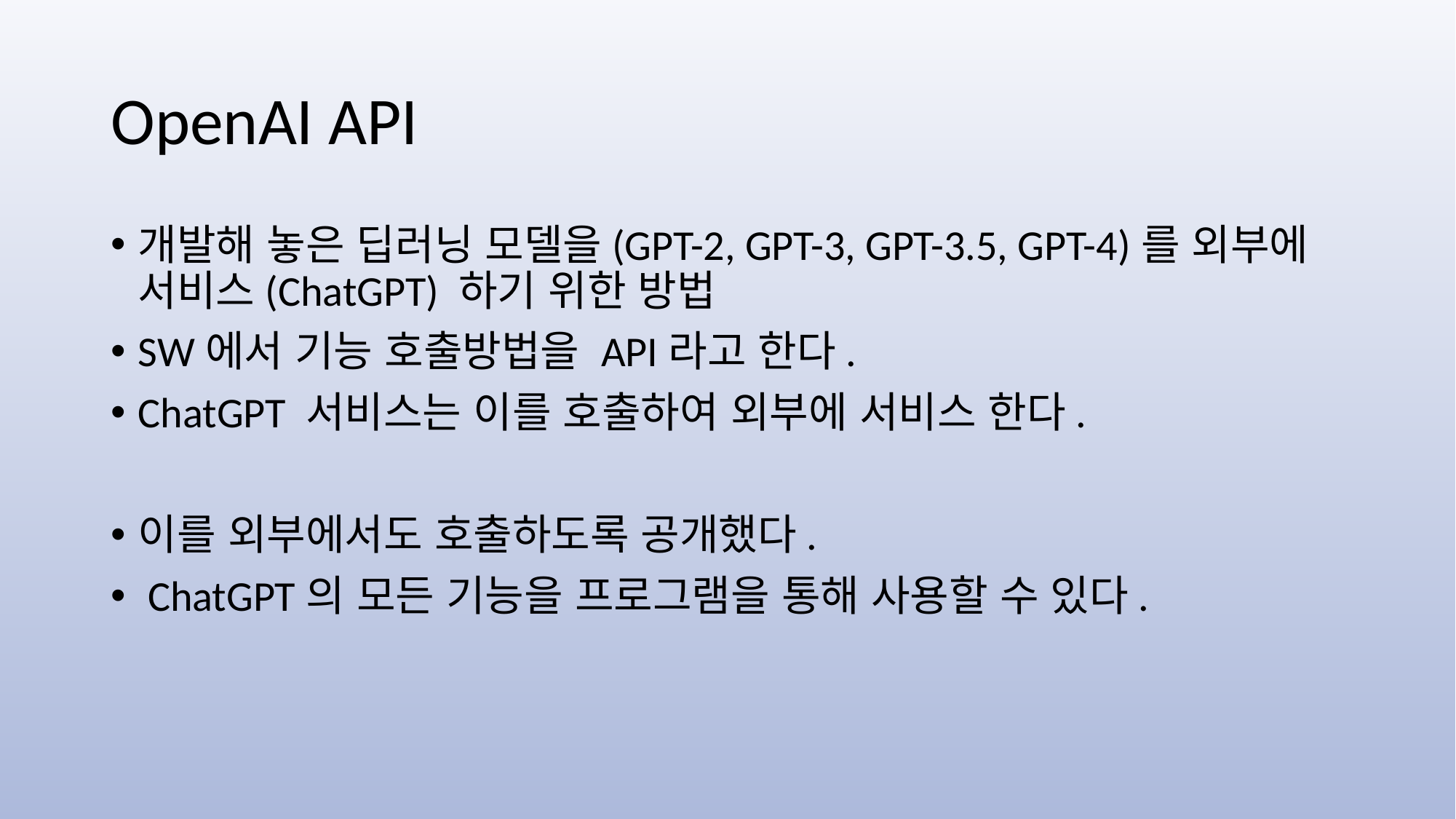

# OpenAI API
개발해 놓은 딥러닝 모델을(GPT-2, GPT-3, GPT-3.5, GPT-4)를 외부에 서비스(ChatGPT) 하기 위한 방법
SW에서 기능 호출방법을 API라고 한다.
ChatGPT 서비스는 이를 호출하여 외부에 서비스 한다.

이를 외부에서도 호출하도록 공개했다.
 ChatGPT의 모든 기능을 프로그램을 통해 사용할 수 있다.